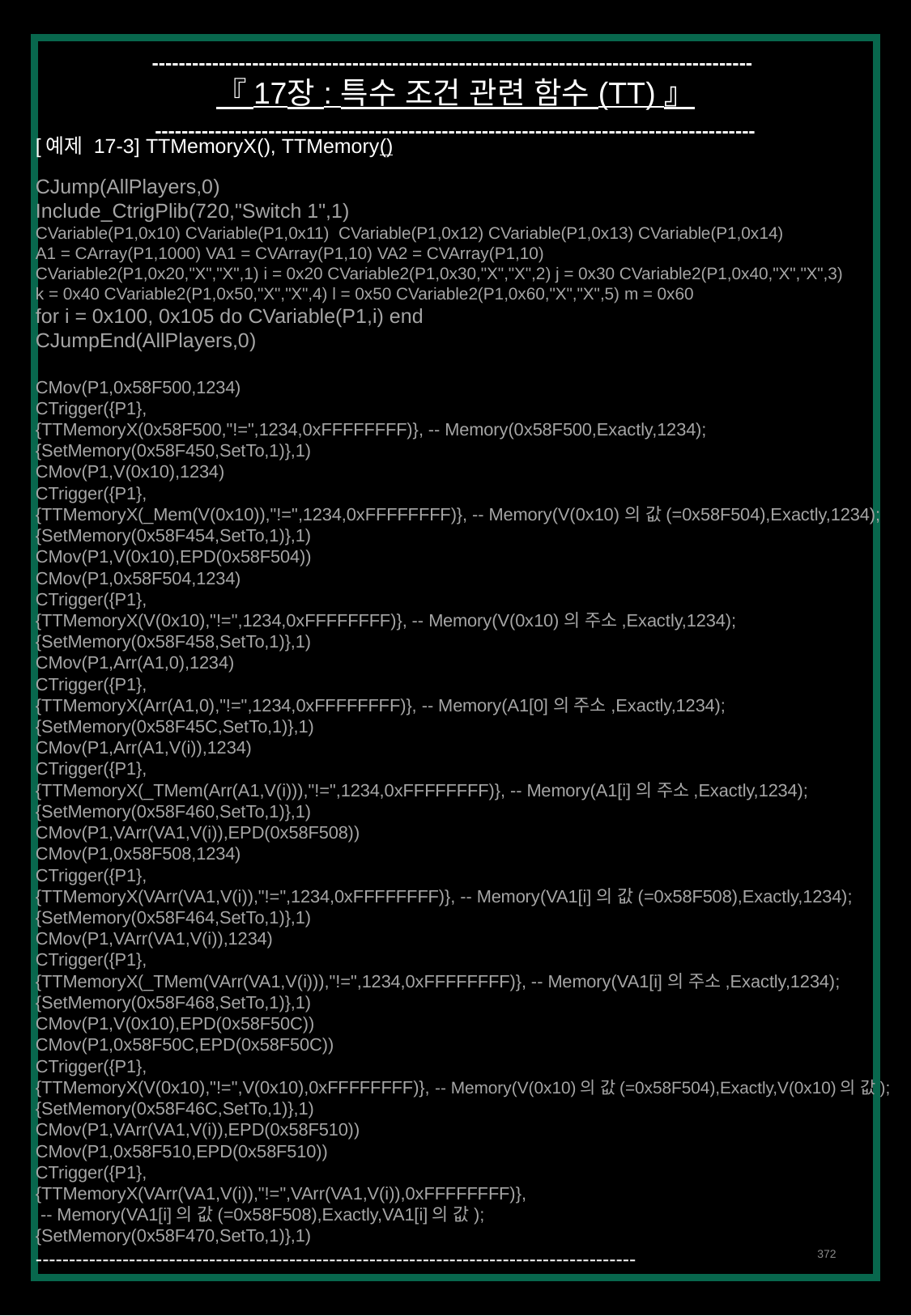

------------------------------------------------------------------------------------------
『 17장 : 특수 조건 관련 함수 (TT) 』
------------------------------------------------------------------------------------------
[예제 17-3] TTMemoryX(), TTMemory()

CJump(AllPlayers,0)
Include_CtrigPlib(720,"Switch 1",1)
CVariable(P1,0x10) CVariable(P1,0x11)  CVariable(P1,0x12) CVariable(P1,0x13) CVariable(P1,0x14)
A1 = CArray(P1,1000) VA1 = CVArray(P1,10) VA2 = CVArray(P1,10)
CVariable2(P1,0x20,"X","X",1) i = 0x20 CVariable2(P1,0x30,"X","X",2) j = 0x30 CVariable2(P1,0x40,"X","X",3)
k = 0x40 CVariable2(P1,0x50,"X","X",4) l = 0x50 CVariable2(P1,0x60,"X","X",5) m = 0x60
for i = 0x100, 0x105 do CVariable(P1,i) end
CJumpEnd(AllPlayers,0)

CMov(P1,0x58F500,1234)
CTrigger({P1},
{TTMemoryX(0x58F500,"!=",1234,0xFFFFFFFF)}, -- Memory(0x58F500,Exactly,1234);
{SetMemory(0x58F450,SetTo,1)},1)
CMov(P1,V(0x10),1234)
CTrigger({P1},
{TTMemoryX(_Mem(V(0x10)),"!=",1234,0xFFFFFFFF)}, -- Memory(V(0x10)의 값(=0x58F504),Exactly,1234);
{SetMemory(0x58F454,SetTo,1)},1)
CMov(P1,V(0x10),EPD(0x58F504))
CMov(P1,0x58F504,1234)
CTrigger({P1},
{TTMemoryX(V(0x10),"!=",1234,0xFFFFFFFF)}, -- Memory(V(0x10)의 주소,Exactly,1234);
{SetMemory(0x58F458,SetTo,1)},1)
CMov(P1,Arr(A1,0),1234)
CTrigger({P1},
{TTMemoryX(Arr(A1,0),"!=",1234,0xFFFFFFFF)}, -- Memory(A1[0]의 주소,Exactly,1234);
{SetMemory(0x58F45C,SetTo,1)},1)
CMov(P1,Arr(A1,V(i)),1234)
CTrigger({P1},
{TTMemoryX(_TMem(Arr(A1,V(i))),"!=",1234,0xFFFFFFFF)}, -- Memory(A1[i]의 주소,Exactly,1234);
{SetMemory(0x58F460,SetTo,1)},1)
CMov(P1,VArr(VA1,V(i)),EPD(0x58F508))
CMov(P1,0x58F508,1234)
CTrigger({P1},
{TTMemoryX(VArr(VA1,V(i)),"!=",1234,0xFFFFFFFF)}, -- Memory(VA1[i]의 값(=0x58F508),Exactly,1234);
{SetMemory(0x58F464,SetTo,1)},1)
CMov(P1,VArr(VA1,V(i)),1234)
CTrigger({P1},
{TTMemoryX(_TMem(VArr(VA1,V(i))),"!=",1234,0xFFFFFFFF)}, -- Memory(VA1[i]의 주소,Exactly,1234);
{SetMemory(0x58F468,SetTo,1)},1)
CMov(P1,V(0x10),EPD(0x58F50C))
CMov(P1,0x58F50C,EPD(0x58F50C))
CTrigger({P1},
{TTMemoryX(V(0x10),"!=",V(0x10),0xFFFFFFFF)}, -- Memory(V(0x10)의 값(=0x58F504),Exactly,V(0x10)의 값);
{SetMemory(0x58F46C,SetTo,1)},1)
CMov(P1,VArr(VA1,V(i)),EPD(0x58F510))
CMov(P1,0x58F510,EPD(0x58F510))
CTrigger({P1},
{TTMemoryX(VArr(VA1,V(i)),"!=",VArr(VA1,V(i)),0xFFFFFFFF)},
 -- Memory(VA1[i]의 값(=0x58F508),Exactly,VA1[i]의 값);
{SetMemory(0x58F470,SetTo,1)},1)
------------------------------------------------------------------------------------------
372